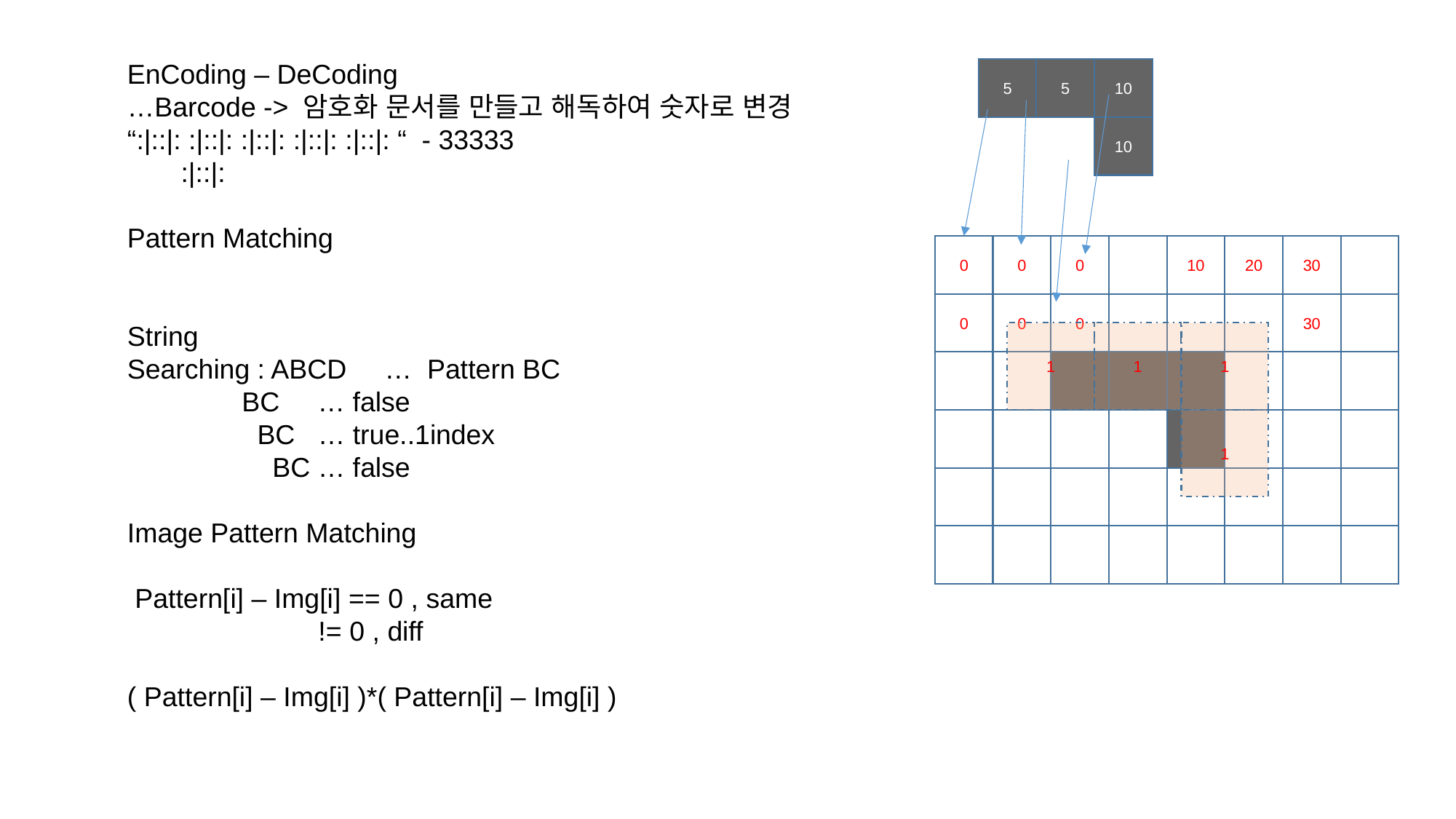

EnCoding – DeCoding
…Barcode -> 암호화 문서를 만들고 해독하여 숫자로 변경
“:|::|: :|::|: :|::|: :|::|: :|::|: “  - 33333
       :|::|:

Pattern Matching

String
Searching : ABCD     …  Pattern BC
               BC     … false
                 BC   … true..1index
                   BC … false

Image Pattern Matching

 Pattern[i] – Img[i] == 0 , same
                         != 0 , diff

( Pattern[i] – Img[i] )*( Pattern[i] – Img[i] )
5
5
10
10
0
0
0

10
20
30

0
0
0
1
1
1
30

1
1
1
1

S=E

1

1

1
1
1
1
1
1